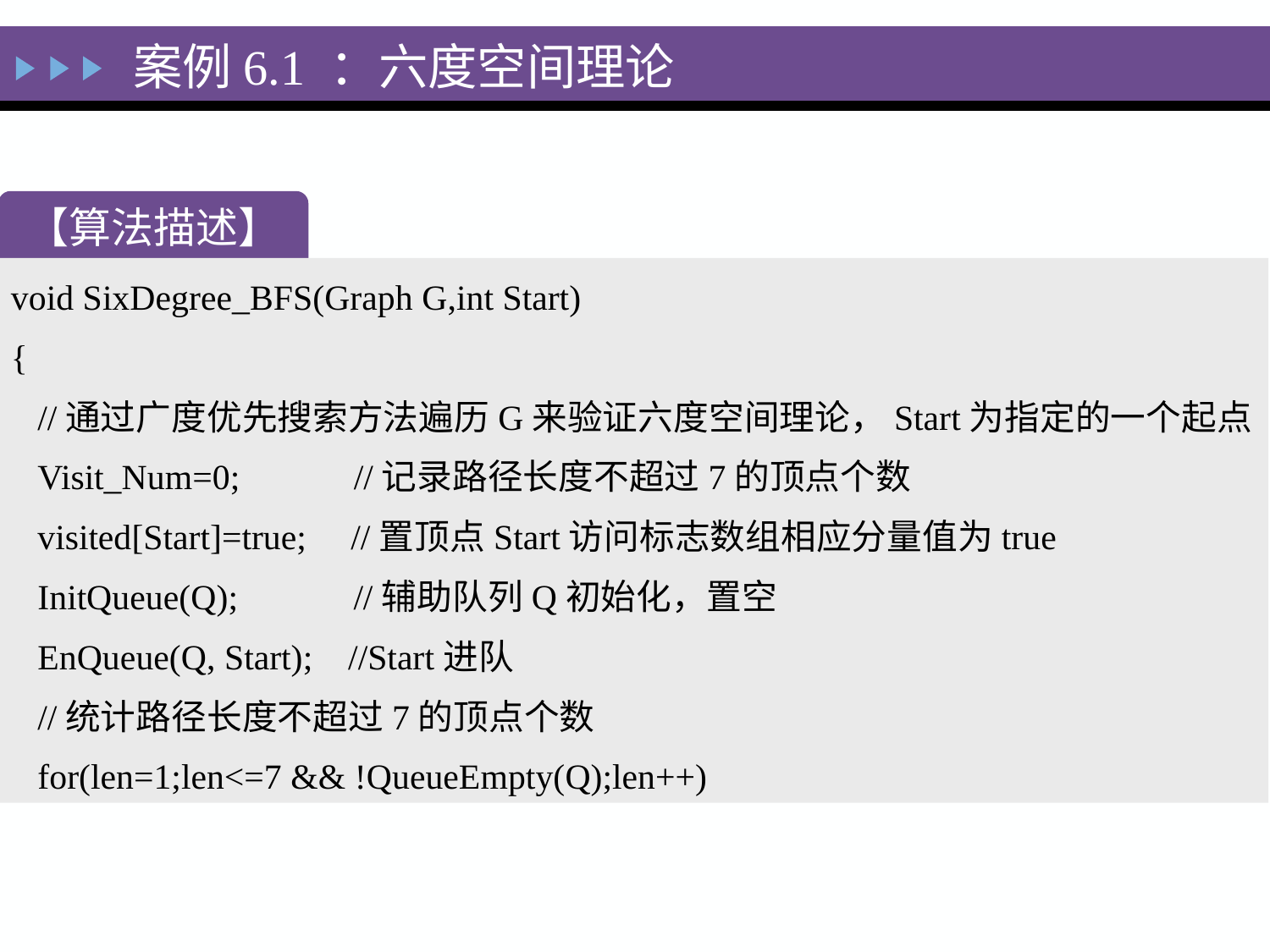

案例6.1 ：六度空间理论
【算法描述】
void SixDegree_BFS(Graph G,int Start)
{
   //通过广度优先搜索方法遍历G来验证六度空间理论，Start为指定的一个起点
   Visit_Num=0;	          //记录路径长度不超过7的顶点个数
   visited[Start]=true;     //置顶点Start访问标志数组相应分量值为true
   InitQueue(Q);             //辅助队列Q初始化，置空
   EnQueue(Q, Start);    //Start进队
   //统计路径长度不超过7的顶点个数
   for(len=1;len<=7 && !QueueEmpty(Q);len++)